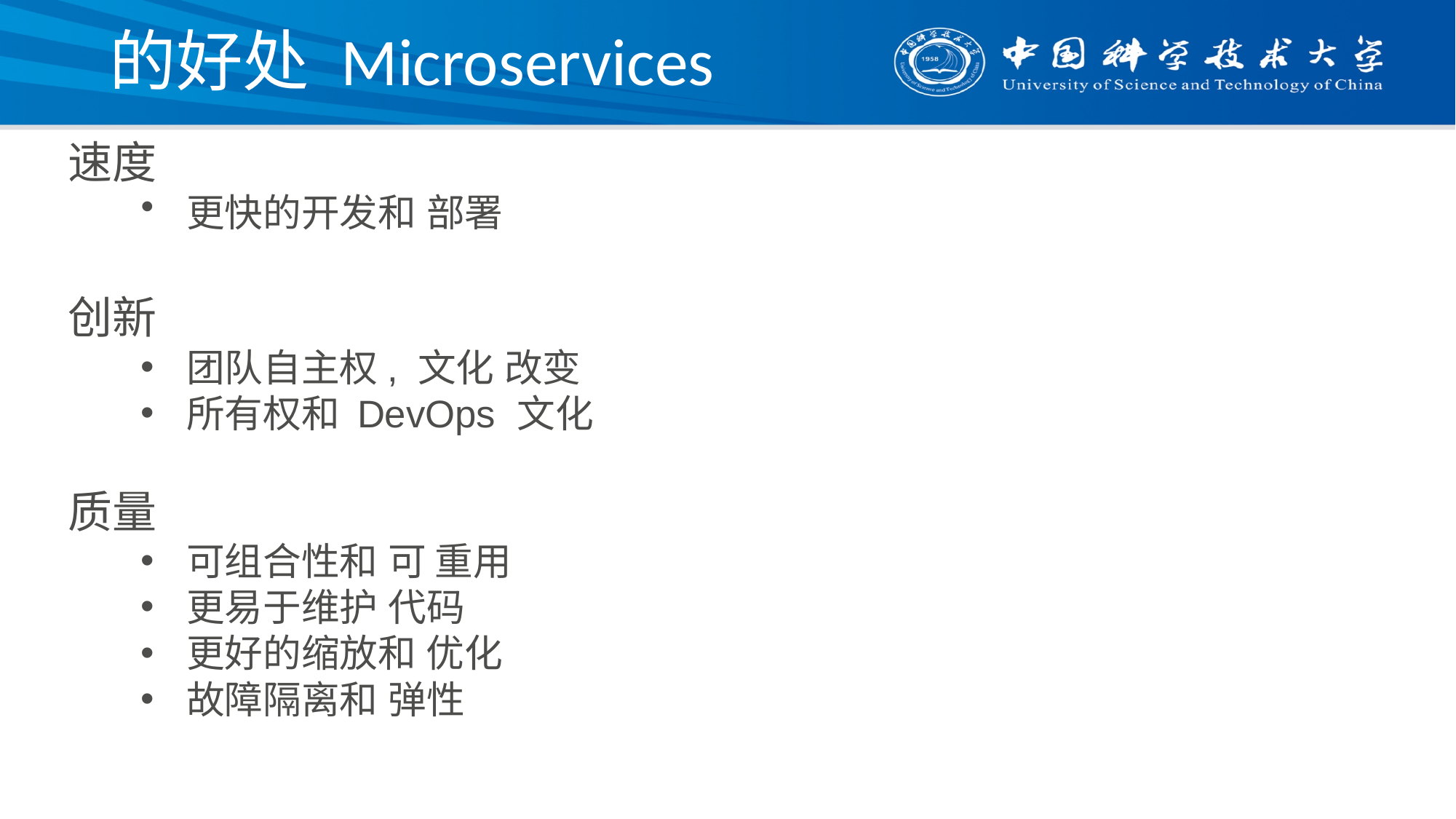

# 的好处 Microservices
速度
更快的开发和 部署

创新
团队自主权, 文化 改变
所有权和 DevOps 文化

质量
可组合性和 可 重用
更易于维护 代码
更好的缩放和 优化
故障隔离和 弹性